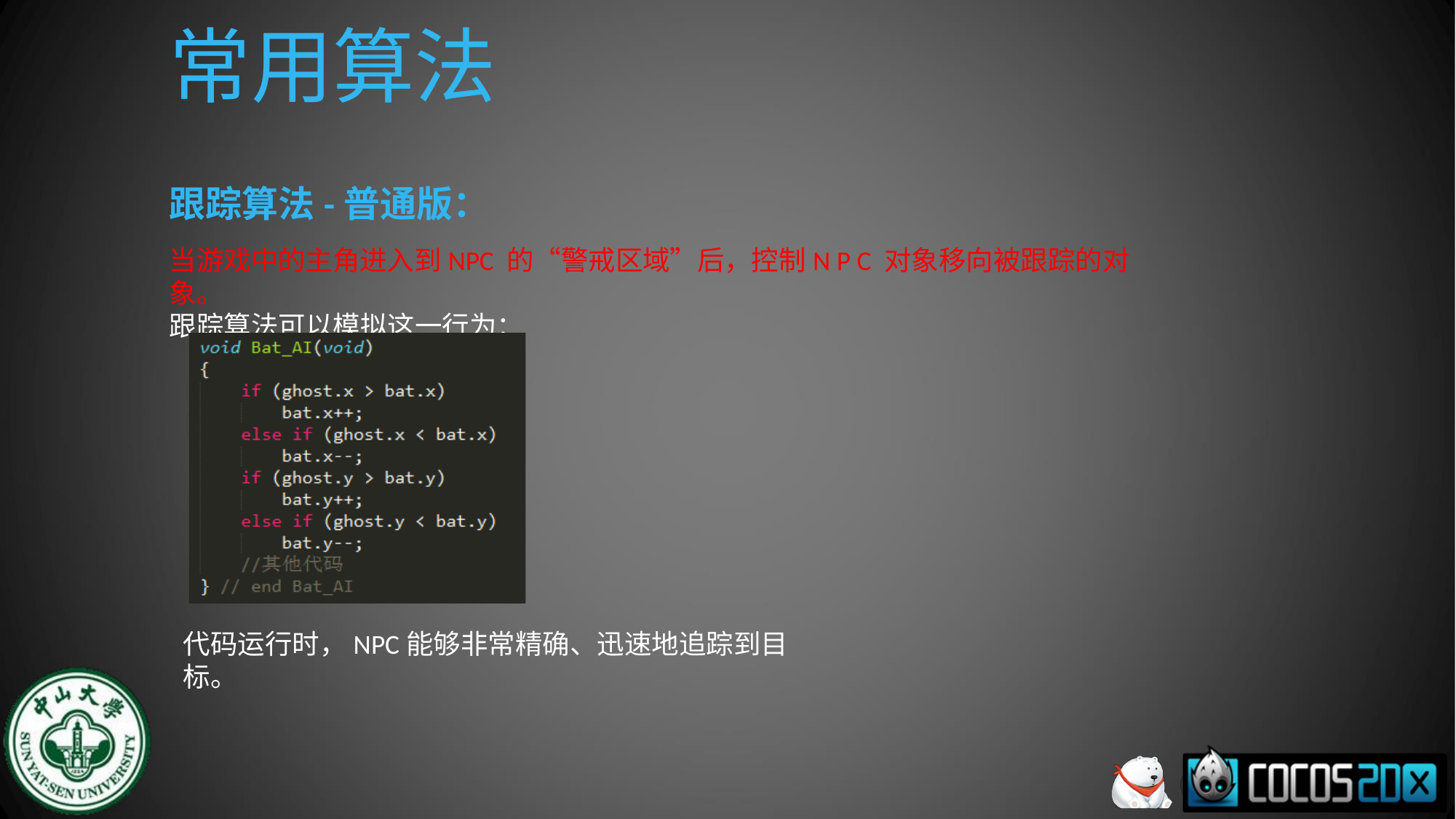

# 常用算法
跟踪算法-普通版：
当游戏中的主角进入到NPC 的“警戒区域”后，控制N P C 对象移向被跟踪的对象。
跟踪算法可以模拟这一行为：

代码运行时，NPC能够非常精确、迅速地追踪到目标。